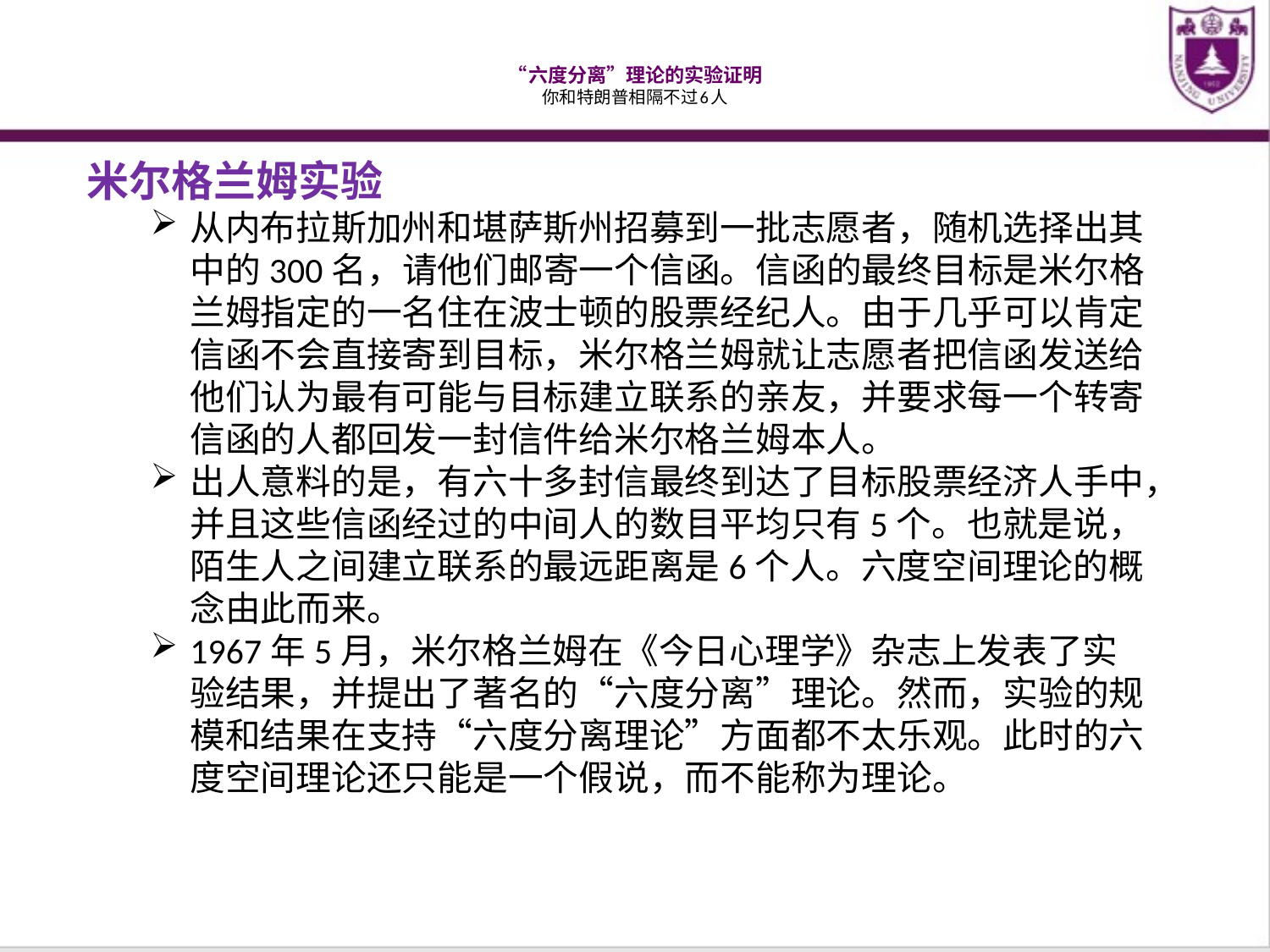

“六度分离”理论的实验证明
你和特朗普相隔不过6人
米尔格兰姆实验
从内布拉斯加州和堪萨斯州招募到一批志愿者，随机选择出其中的300名，请他们邮寄一个信函。信函的最终目标是米尔格兰姆指定的一名住在波士顿的股票经纪人。由于几乎可以肯定信函不会直接寄到目标，米尔格兰姆就让志愿者把信函发送给他们认为最有可能与目标建立联系的亲友，并要求每一个转寄信函的人都回发一封信件给米尔格兰姆本人。
出人意料的是，有六十多封信最终到达了目标股票经济人手中，并且这些信函经过的中间人的数目平均只有5个。也就是说，陌生人之间建立联系的最远距离是6个人。六度空间理论的概念由此而来。
1967年5月，米尔格兰姆在《今日心理学》杂志上发表了实验结果，并提出了著名的“六度分离”理论。然而，实验的规模和结果在支持“六度分离理论”方面都不太乐观。此时的六度空间理论还只能是一个假说，而不能称为理论。